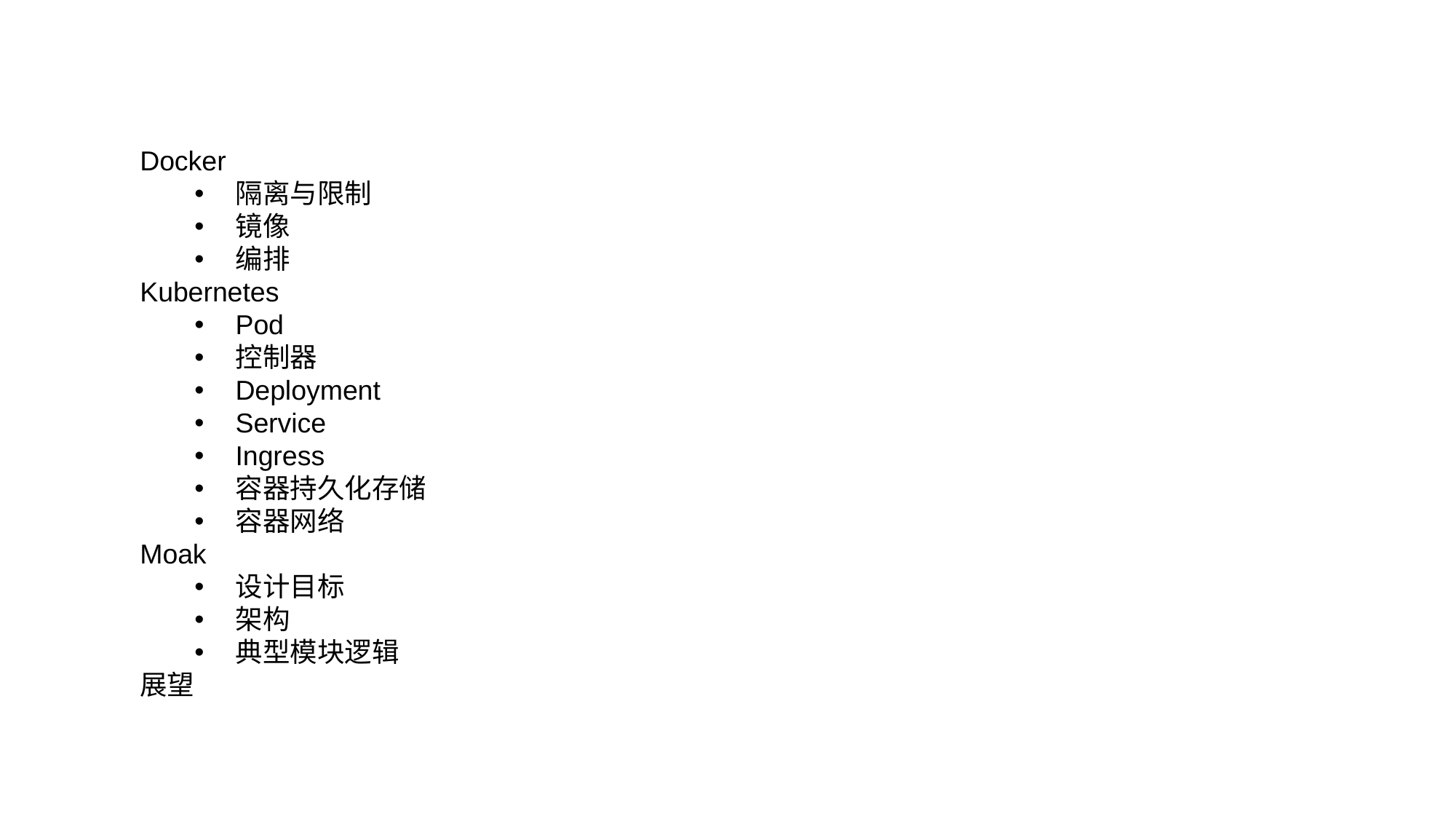

Docker
隔离与限制
镜像
编排
Kubernetes
Pod
控制器
Deployment
Service
Ingress
容器持久化存储
容器网络
Moak
设计目标
架构
典型模块逻辑
展望